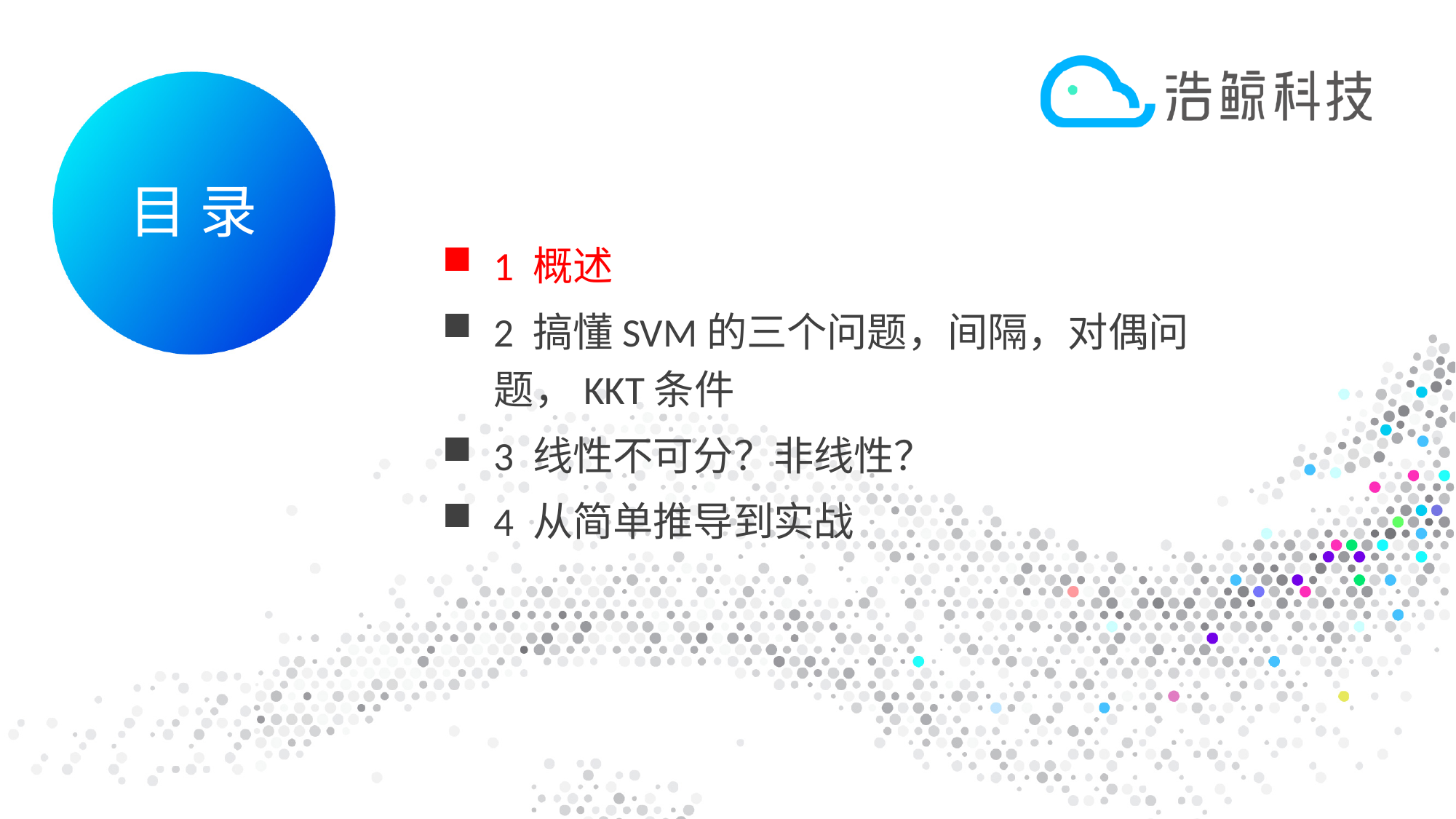

目 录
1 概述
2 搞懂SVM的三个问题，间隔，对偶问题，KKT条件
3 线性不可分？非线性？
4 从简单推导到实战